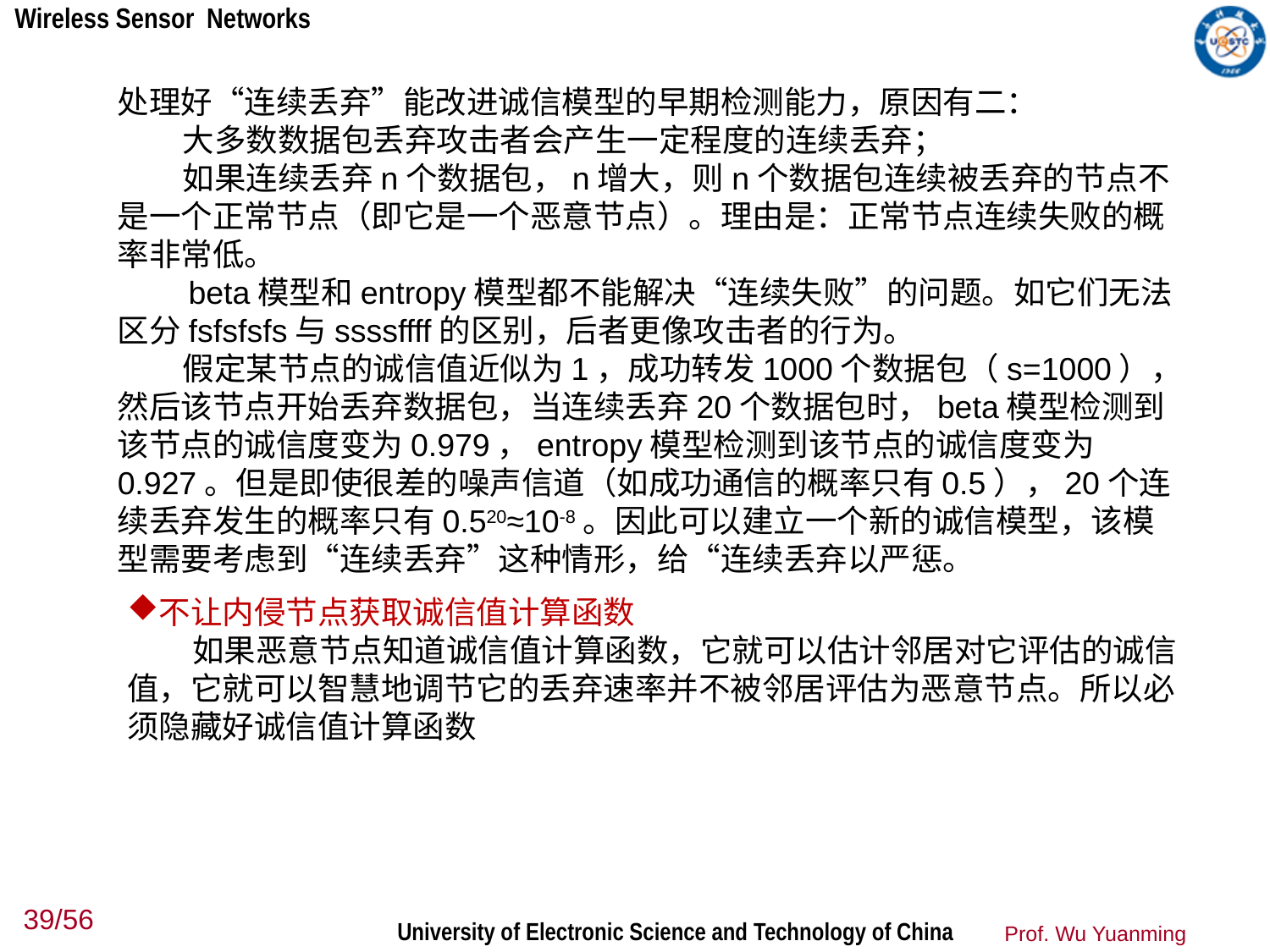

处理好“连续丢弃”能改进诚信模型的早期检测能力，原因有二：
        大多数数据包丢弃攻击者会产生一定程度的连续丢弃；
        如果连续丢弃n个数据包，n增大，则n个数据包连续被丢弃的节点不是一个正常节点（即它是一个恶意节点）。理由是：正常节点连续失败的概率非常低。
        beta模型和entropy模型都不能解决“连续失败”的问题。如它们无法区分fsfsfsfs与ssssffff的区别，后者更像攻击者的行为。
        假定某节点的诚信值近似为1，成功转发1000个数据包（s=1000），然后该节点开始丢弃数据包，当连续丢弃20个数据包时，beta模型检测到该节点的诚信度变为0.979，entropy模型检测到该节点的诚信度变为0.927。但是即使很差的噪声信道（如成功通信的概率只有0.5），20个连续丢弃发生的概率只有0.520≈10-8。因此可以建立一个新的诚信模型，该模型需要考虑到“连续丢弃”这种情形，给“连续丢弃以严惩。
不让内侵节点获取诚信值计算函数
        如果恶意节点知道诚信值计算函数，它就可以估计邻居对它评估的诚信值，它就可以智慧地调节它的丢弃速率并不被邻居评估为恶意节点。所以必须隐藏好诚信值计算函数
39/56
Prof. Wu Yuanming